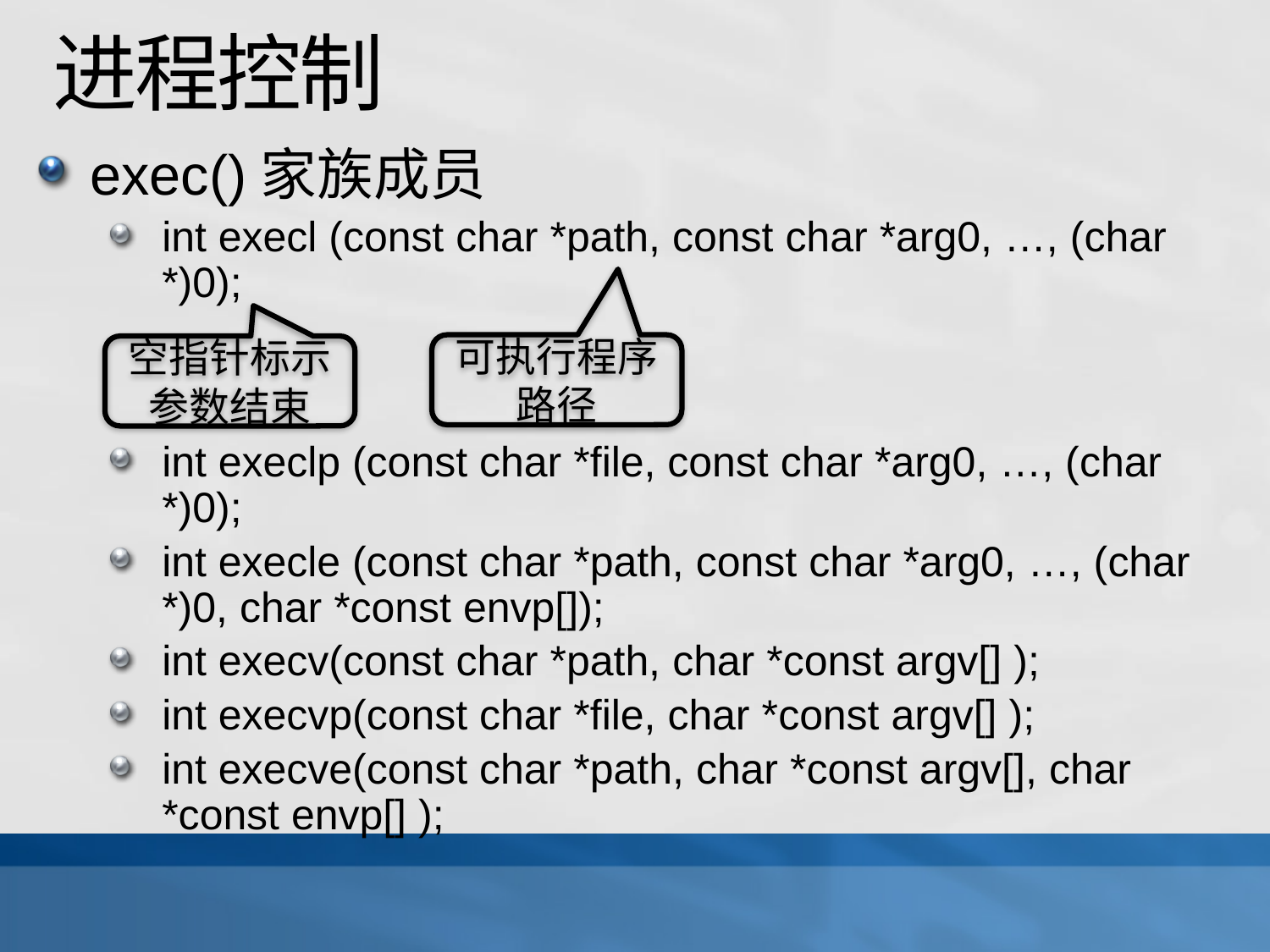

# 进程控制
exec()家族成员
int execl (const char *path, const char *arg0, …, (char *)0);

int execlp (const char *file, const char *arg0, …, (char *)0);
int execle (const char *path, const char *arg0, …, (char *)0, char *const envp[]);
int execv(const char *path, char *const argv[] );
int execvp(const char *file, char *const argv[] );
int execve(const char *path, char *const argv[], char *const envp[] );

可执行程序路径
空指针标示参数结束